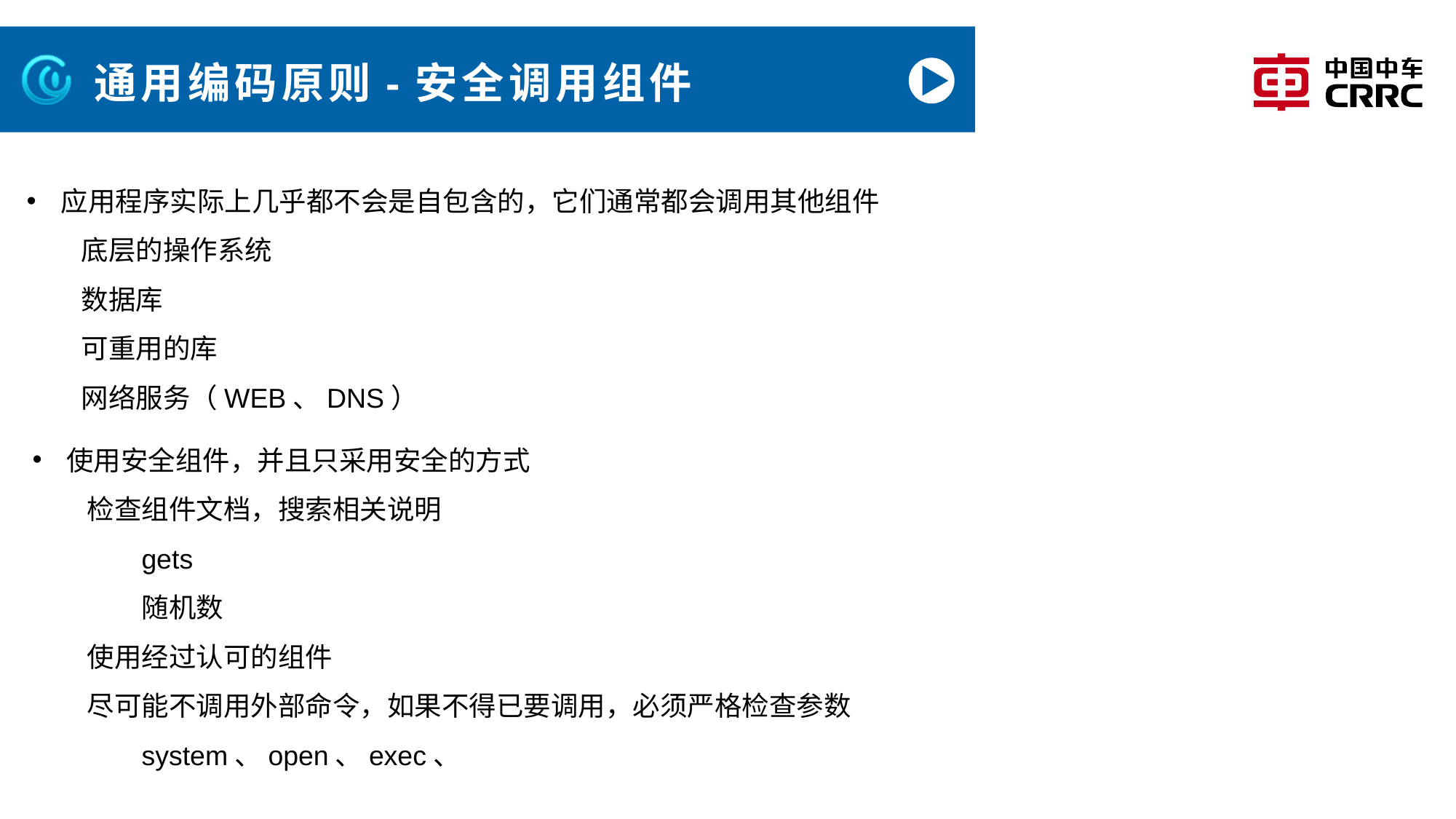

# 通用编码原则-安全调用组件
应用程序实际上几乎都不会是自包含的，它们通常都会调用其他组件
底层的操作系统
数据库
可重用的库
网络服务（WEB、DNS）
使用安全组件，并且只采用安全的方式
检查组件文档，搜索相关说明
gets
随机数
使用经过认可的组件
尽可能不调用外部命令，如果不得已要调用，必须严格检查参数
system、open、exec、
65